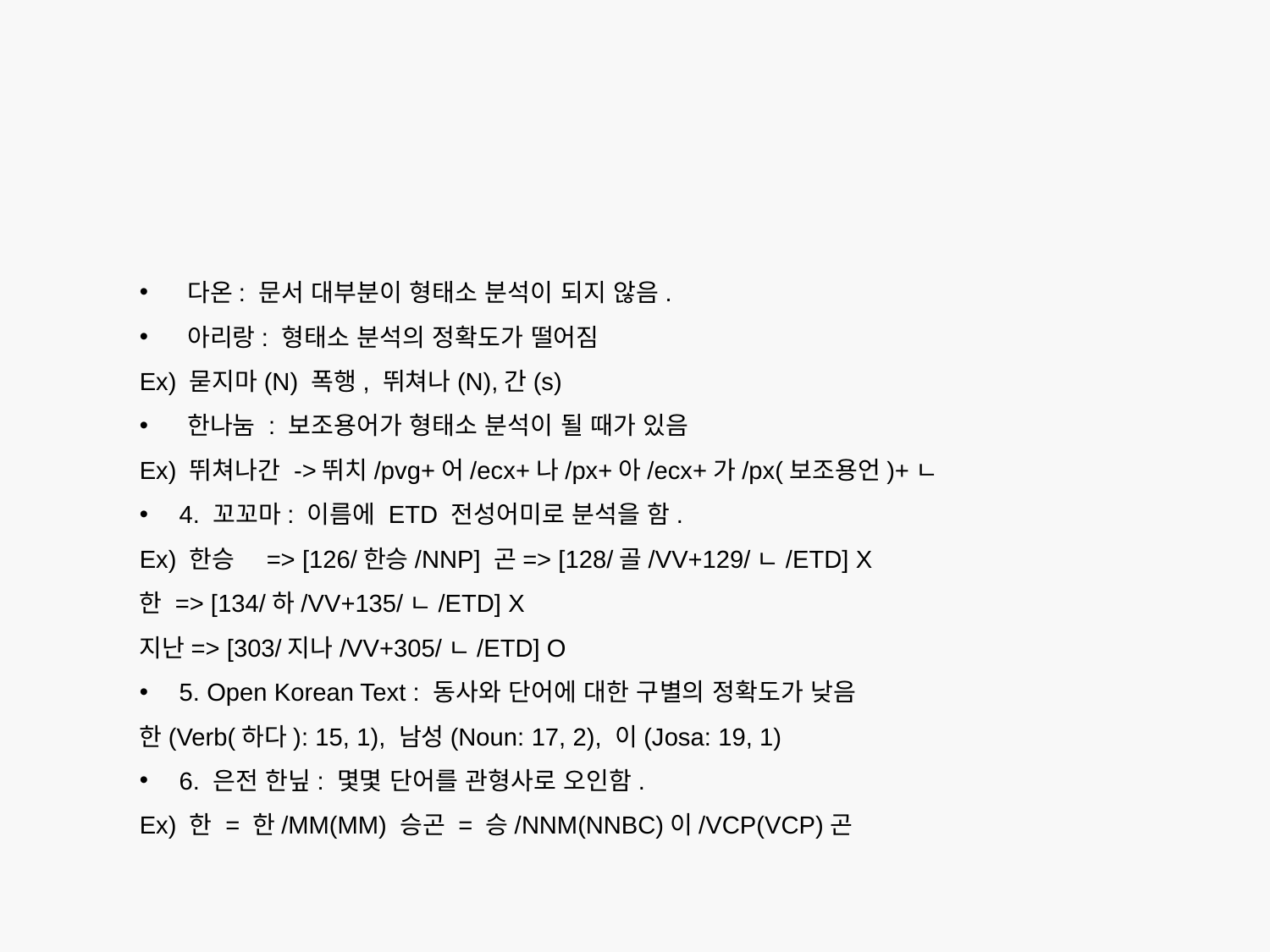

다온: 문서 대부분이 형태소 분석이 되지 않음.
아리랑: 형태소 분석의 정확도가 떨어짐
Ex) 묻지마(N) 폭행, 뛰쳐나(N),간(s)
한나눔 : 보조용어가 형태소 분석이 될 때가 있음
Ex) 뛰쳐나간 ->뛰치/pvg+어/ecx+나/px+아/ecx+가/px(보조용언)+ㄴ
4. 꼬꼬마: 이름에 ETD 전성어미로 분석을 함.
Ex) 한승	=> [126/한승/NNP] 곤=> [128/골/VV+129/ㄴ/ETD] X
한 => [134/하/VV+135/ㄴ/ETD] X
지난=> [303/지나/VV+305/ㄴ/ETD] O
5. Open Korean Text : 동사와 단어에 대한 구별의 정확도가 낮음
한(Verb(하다): 15, 1), 남성(Noun: 17, 2), 이(Josa: 19, 1)
6. 은전 한닢: 몇몇 단어를 관형사로 오인함.
Ex) 한 = 한/MM(MM) 승곤 = 승/NNM(NNBC)이/VCP(VCP)곤